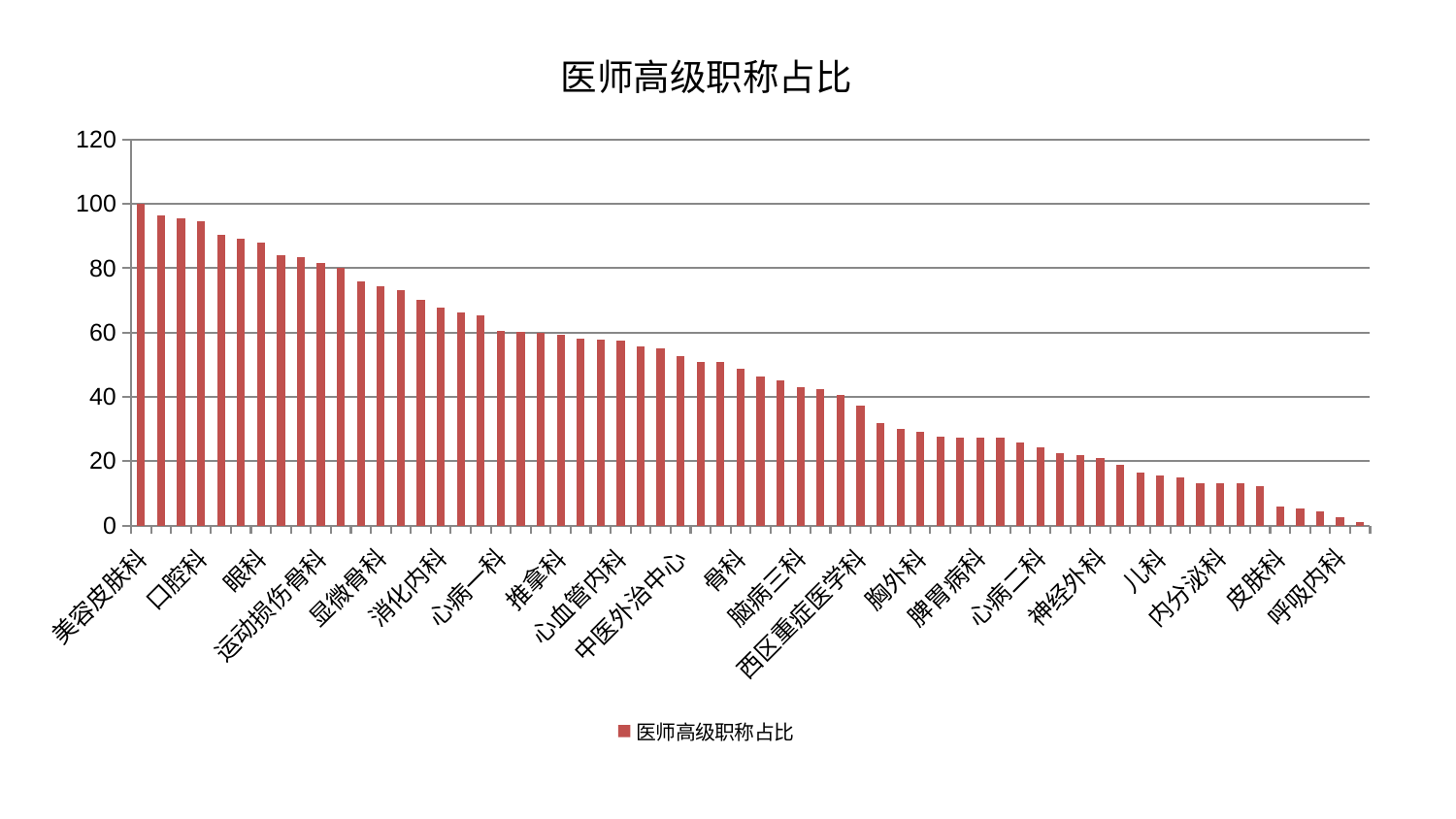

### Chart: 医师高级职称占比

| Category | 医师高级职称占比 |
|---|---|
| 美容皮肤科 | 100.0 |
| 周围血管科 | 96.49543468411424 |
| 治未病中心 | 95.44877156078724 |
| 口腔科 | 94.75506540964643 |
| 心病三科 | 90.42494492318744 |
| 妇科 | 89.1755324205562 |
| 眼科 | 87.96531850422733 |
| 医院 | 84.04586110440276 |
| 乳腺甲状腺外科 | 83.39033035447768 |
| 运动损伤骨科 | 81.6156555722614 |
| 心病四科 | 80.24192655078481 |
| 肿瘤内科 | 75.76196958558154 |
| 显微骨科 | 74.45821907879339 |
| 微创骨科 | 73.12645445009126 |
| 妇二科 | 70.29636348184683 |
| 消化内科 | 67.7320850766598 |
| 康复科 | 66.27053680343164 |
| 身心医学科 | 65.2669751581805 |
| 心病一科 | 60.601493348736156 |
| 肾病科 | 60.27777901475131 |
| 关节骨科 | 59.816612266363656 |
| 推拿科 | 59.16419916247626 |
| 东区肾病科 | 58.042150313279556 |
| 耳鼻喉科 | 57.68846999937881 |
| 心血管内科 | 57.37663652250365 |
| 小儿推拿科 | 55.687323013357336 |
| 肛肠科 | 55.22156530712717 |
| 中医外治中心 | 52.81186193809217 |
| 肾脏内科 | 50.83012596033889 |
| 血液科 | 50.82988073208112 |
| 骨科 | 48.62022193152848 |
| 脊柱骨科 | 46.273390887558634 |
| 风湿病科 | 45.122141100218066 |
| 脑病三科 | 42.98815369417854 |
| 脾胃科消化科合并 | 42.3514020330677 |
| 老年医学科 | 40.67782837202826 |
| 西区重症医学科 | 37.332745350532306 |
| 肝病科 | 31.964019359417318 |
| 脑病一科 | 29.907036722595482 |
| 胸外科 | 29.221356726968335 |
| 产科 | 27.6474538600525 |
| 肝胆外科 | 27.433969487641054 |
| 脾胃病科 | 27.231996455996747 |
| 普通外科 | 27.214740111371558 |
| 针灸科 | 25.706428649712752 |
| 心病二科 | 24.35196033725949 |
| 东区重症医学科 | 22.344480299877606 |
| 泌尿外科 | 21.785528609182812 |
| 神经外科 | 20.900149768828125 |
| 神经内科 | 18.789071178361755 |
| 创伤骨科 | 16.45191658834699 |
| 儿科 | 15.569266012826795 |
| 妇科妇二科合并 | 14.881442754365805 |
| 小儿骨科 | 13.24095628199839 |
| 内分泌科 | 13.163413727076406 |
| 男科 | 13.156111221531 |
| 综合内科 | 12.105962995327328 |
| 皮肤科 | 5.902726074359938 |
| 脑病二科 | 5.206648529023599 |
| 中医经典科 | 4.28118609763157 |
| 呼吸内科 | 2.539036706876 |
| 重症医学科 | 1.0600043973802045 |
182